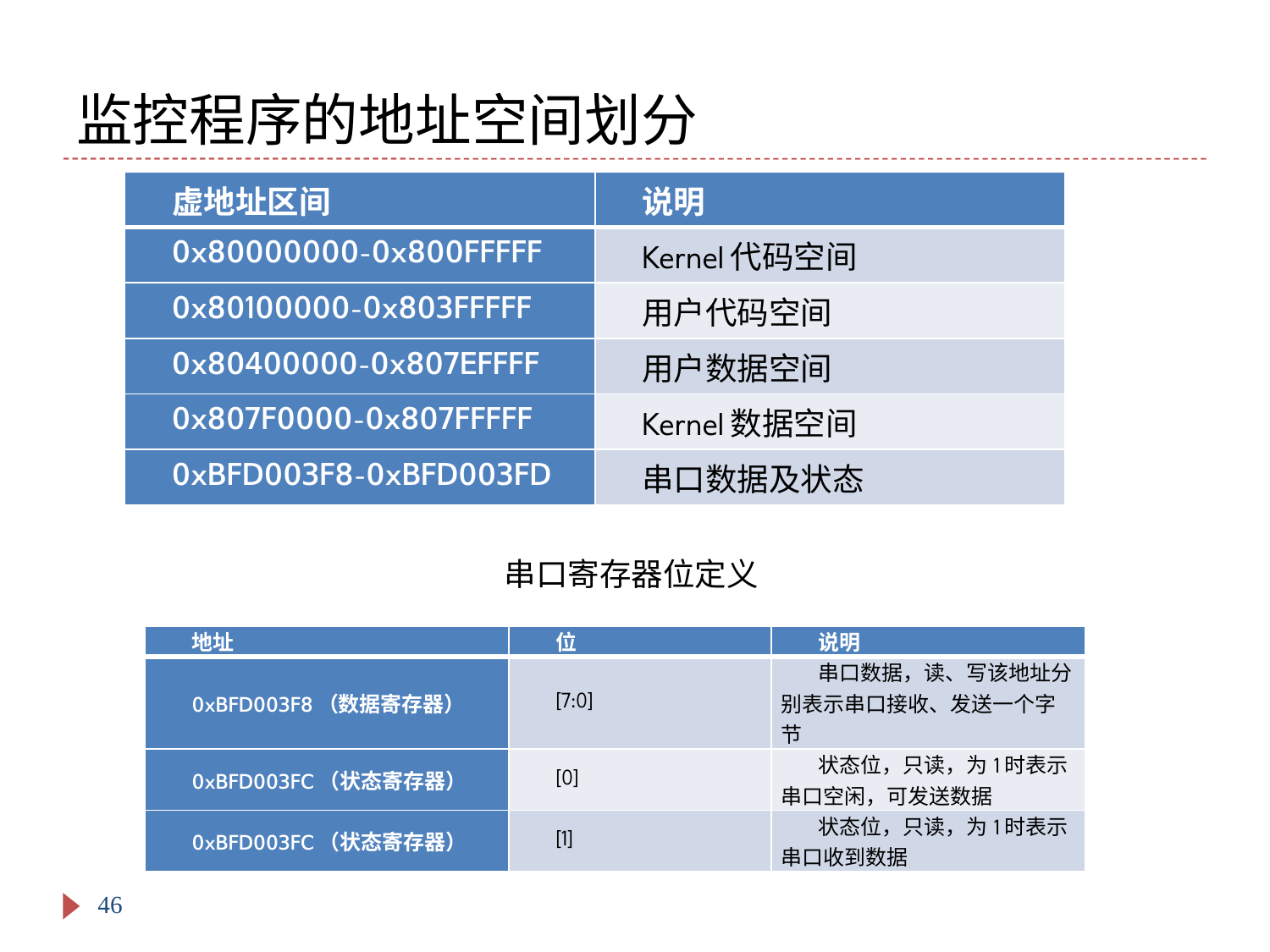

# 监控程序的地址空间划分
| 虚地址区间 | 说明 |
| --- | --- |
| 0x80000000-0x800FFFFF | Kernel代码空间 |
| 0x80100000-0x803FFFFF | 用户代码空间 |
| 0x80400000-0x807EFFFF | 用户数据空间 |
| 0x807F0000-0x807FFFFF | Kernel数据空间 |
| 0xBFD003F8-0xBFD003FD | 串口数据及状态 |
串口寄存器位定义
| 地址 | 位 | 说明 |
| --- | --- | --- |
| 0xBFD003F8（数据寄存器） | [7:0] | 串口数据，读、写该地址分别表示串口接收、发送一个字节 |
| 0xBFD003FC（状态寄存器） | [0] | 状态位，只读，为1时表示串口空闲，可发送数据 |
| 0xBFD003FC（状态寄存器） | [1] | 状态位，只读，为1时表示串口收到数据 |
46